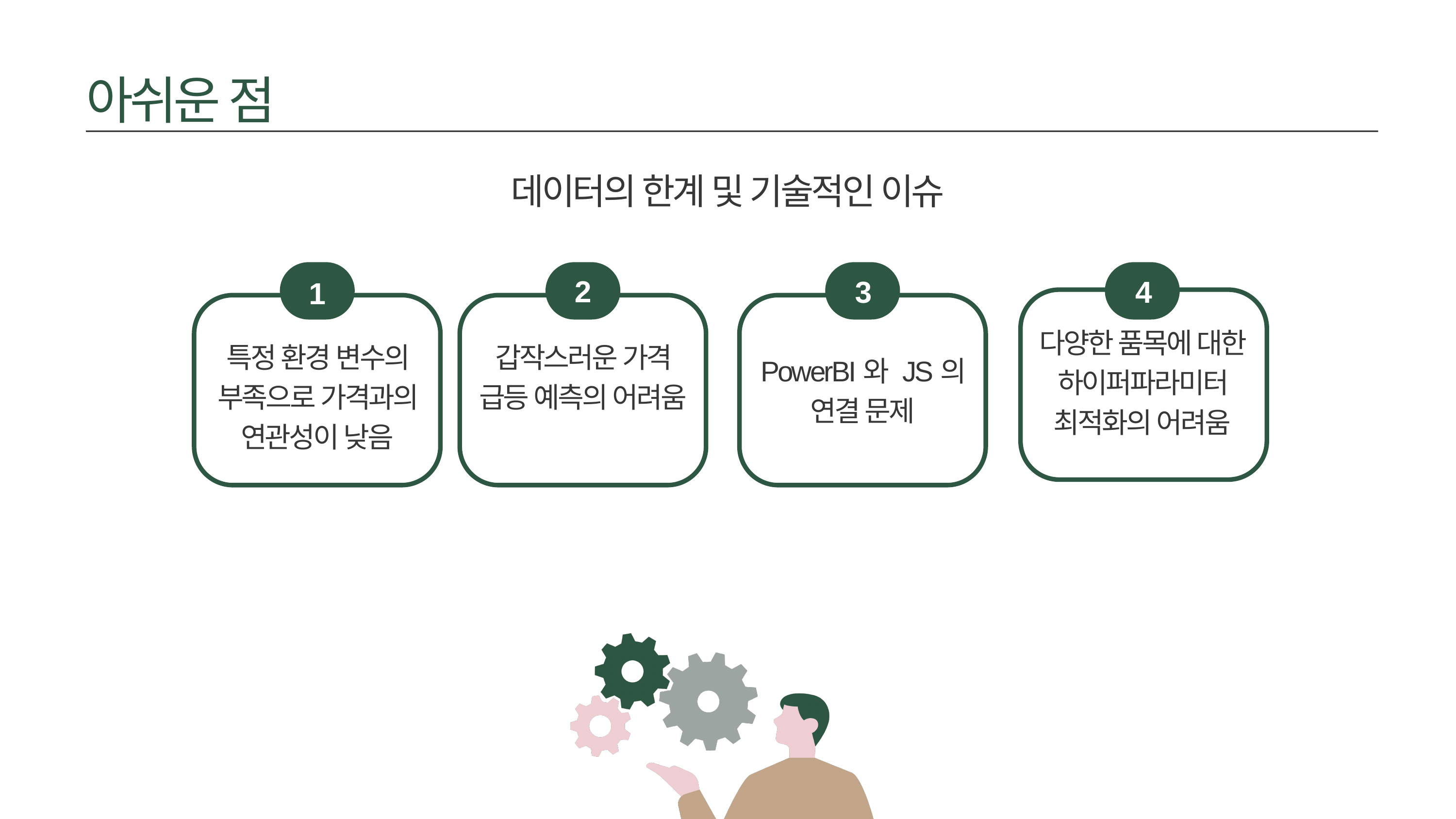

아쉬운 점

데이터의 한계 및 기술적인 이슈

2

3

4

1

다양한 품목에 대한 하이퍼파라미터 최적화의 어려움
특정 환경 변수의 부족으로 가격과의 연관성이 낮음
갑작스러운 가격 급등 예측의 어려움
PowerBI와 JS의 연결 문제